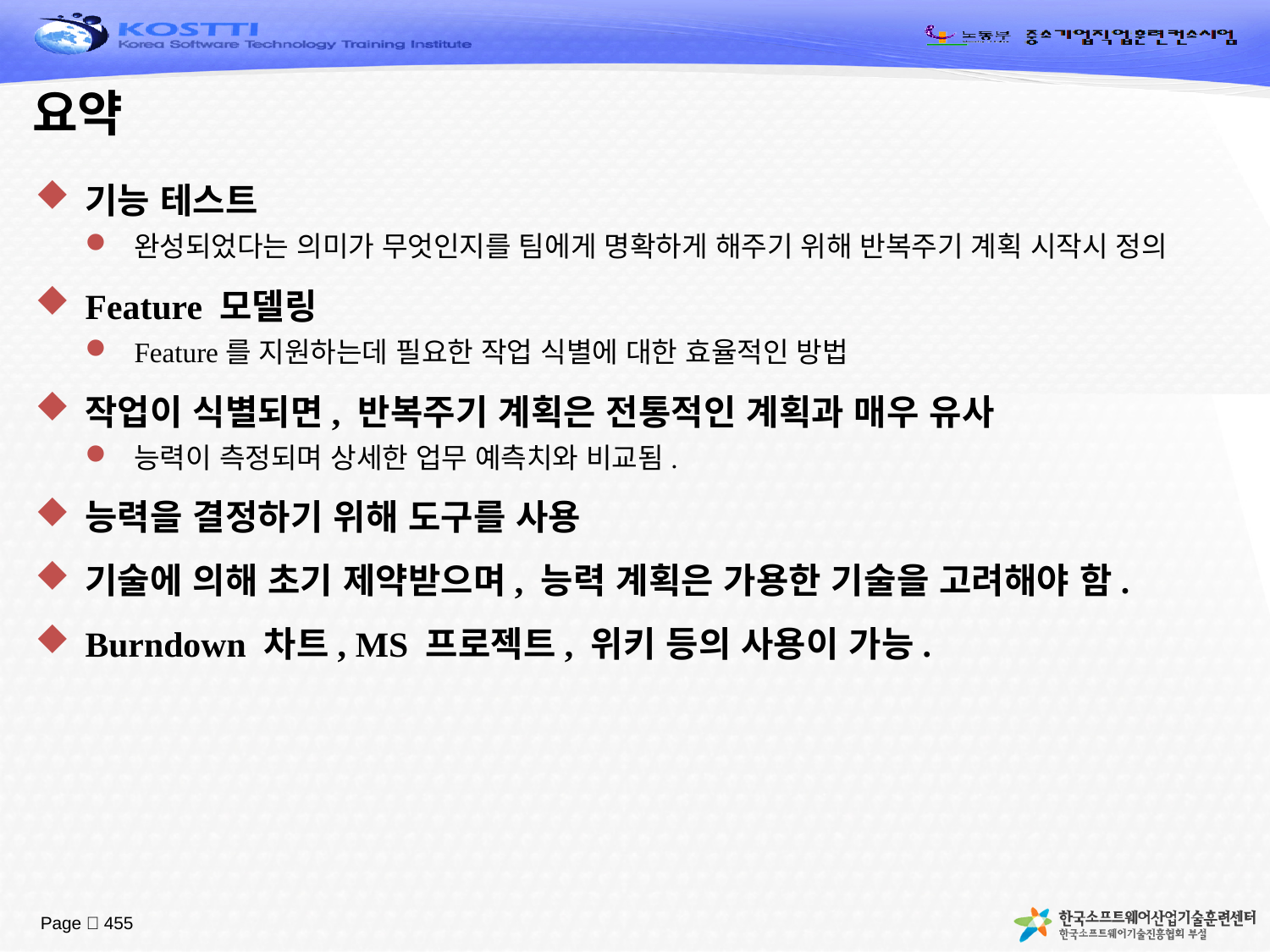

# 요약
기능 테스트
완성되었다는 의미가 무엇인지를 팀에게 명확하게 해주기 위해 반복주기 계획 시작시 정의
Feature 모델링
Feature를 지원하는데 필요한 작업 식별에 대한 효율적인 방법
작업이 식별되면, 반복주기 계획은 전통적인 계획과 매우 유사
능력이 측정되며 상세한 업무 예측치와 비교됨.
능력을 결정하기 위해 도구를 사용
기술에 의해 초기 제약받으며, 능력 계획은 가용한 기술을 고려해야 함.
Burndown 차트, MS 프로젝트, 위키 등의 사용이 가능.